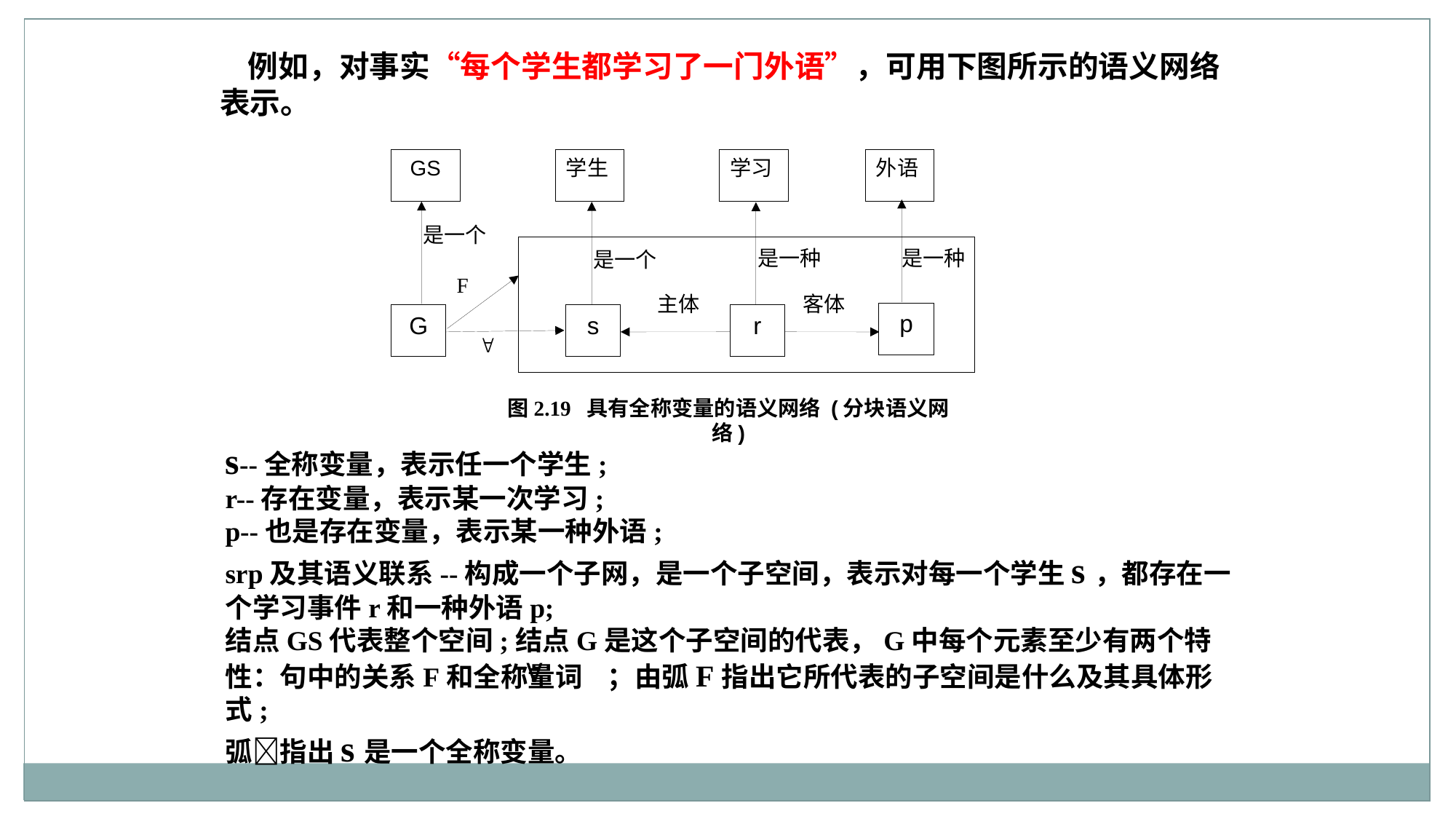

例如，对事实“每个学生都学习了一门外语”，可用下图所示的语义网络表示。
GS
学生
学习
外语

是一个

是一种
是一种
是一个
F

主体
客体
p
G
s
r

图2.19  具有全称变量的语义网络 (分块语义网络)
∀
s--全称变量，表示任一个学生;
r--存在变量，表示某一次学习;
p--也是存在变量，表示某一种外语;
srp及其语义联系--构成一个子网，是一个子空间，表示对每一个学生s，都存在一个学习事件r和一种外语p;
结点GS代表整个空间;结点G是这个子空间的代表，G中每个元素至少有两个特性：句中的关系F和全称量词    ；由弧F指出它所代表的子空间是什么及其具体形式;
弧∀指出s是一个全称变量。
∀